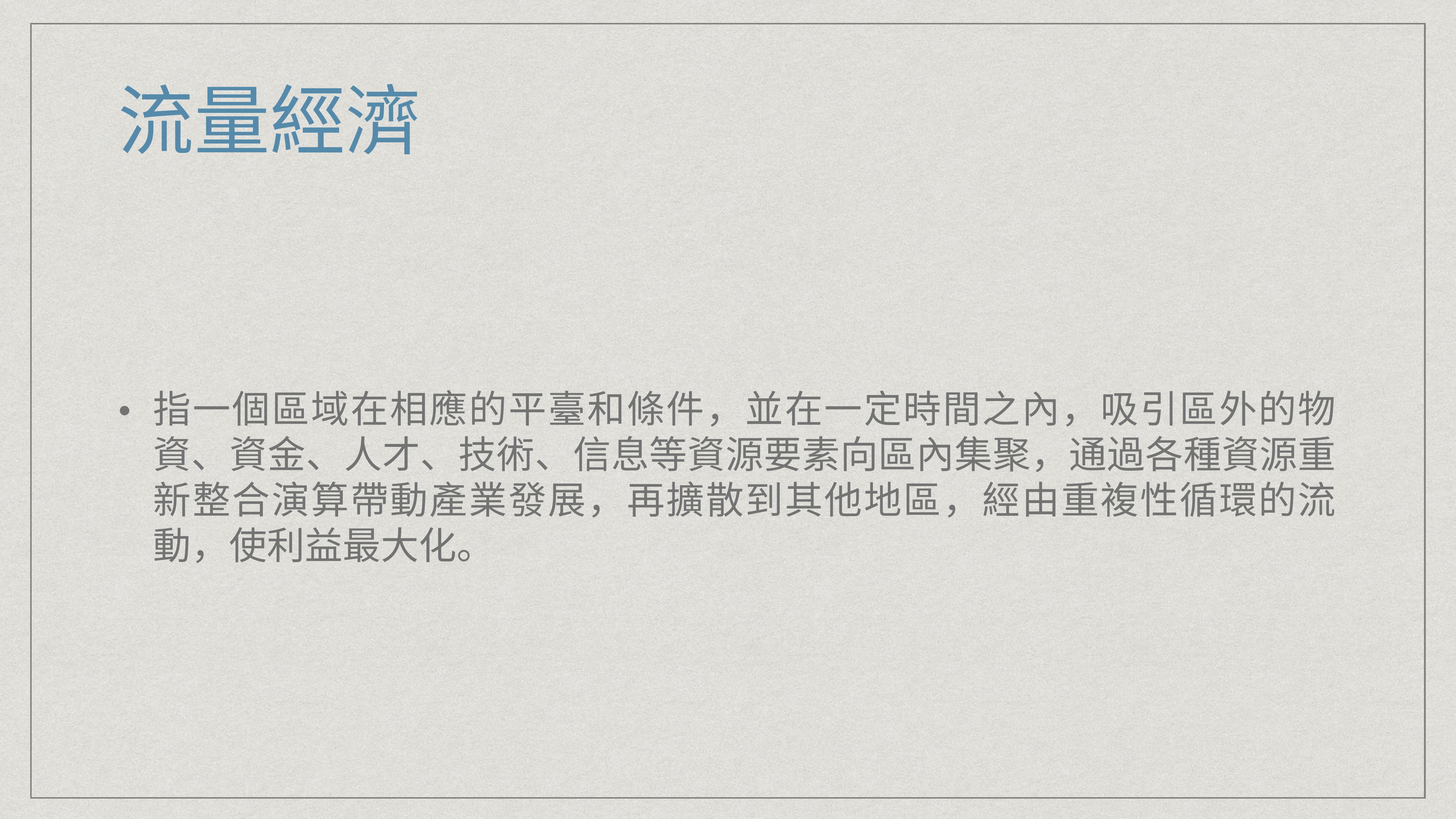

# 流量經濟
指一個區域在相應的平臺和條件，並在一定時間之內，吸引區外的物資、資金、人才、技術、信息等資源要素向區內集聚，通過各種資源重新整合演算帶動產業發展，再擴散到其他地區，經由重複性循環的流動，使利益最大化。